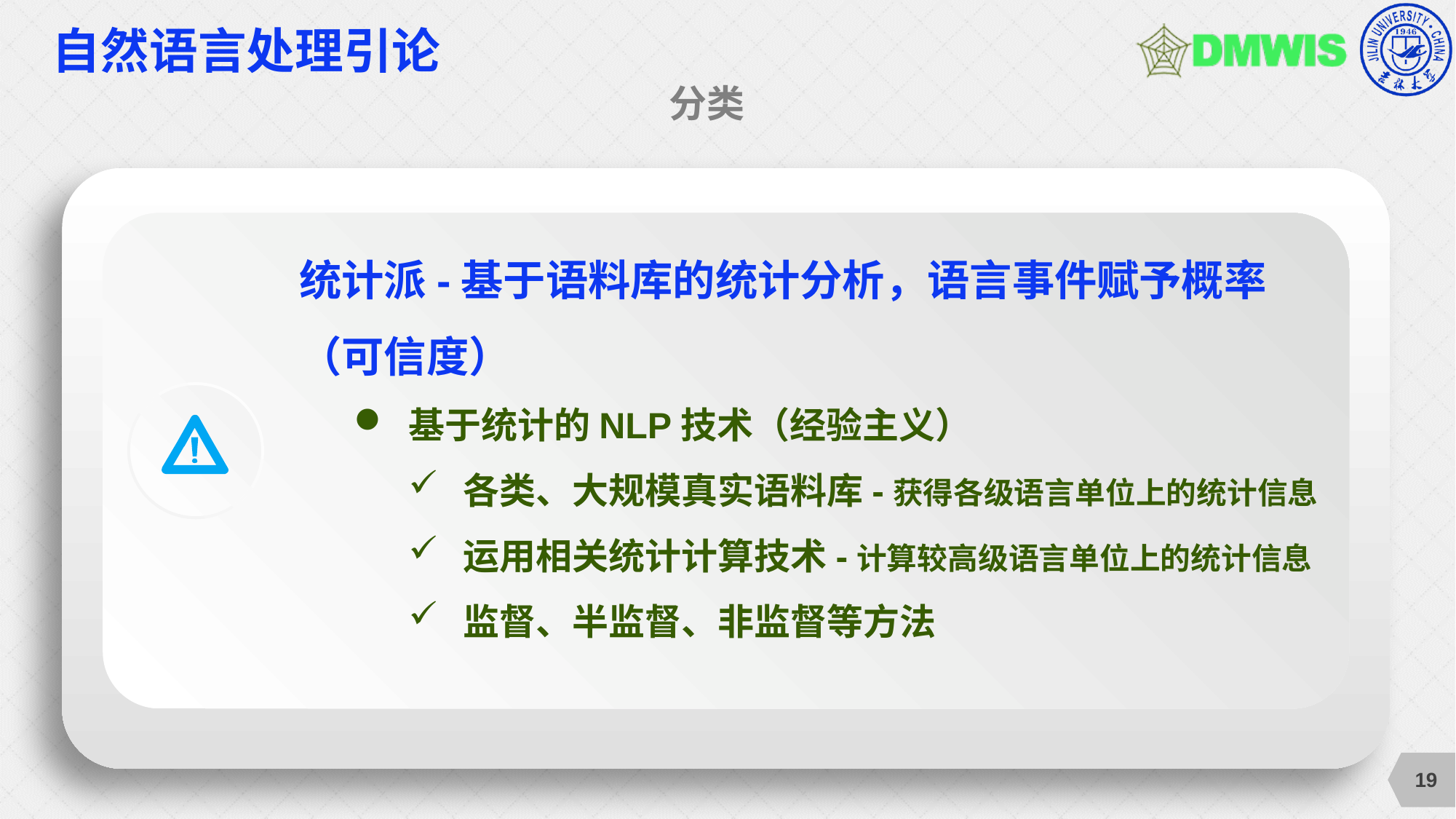

# 自然语言处理引论
分类

统计派-基于语料库的统计分析，语言事件赋予概率（可信度）
基于统计的NLP技术（经验主义）
各类、大规模真实语料库-获得各级语言单位上的统计信息
运用相关统计计算技术-计算较高级语言单位上的统计信息
监督、半监督、非监督等方法

19